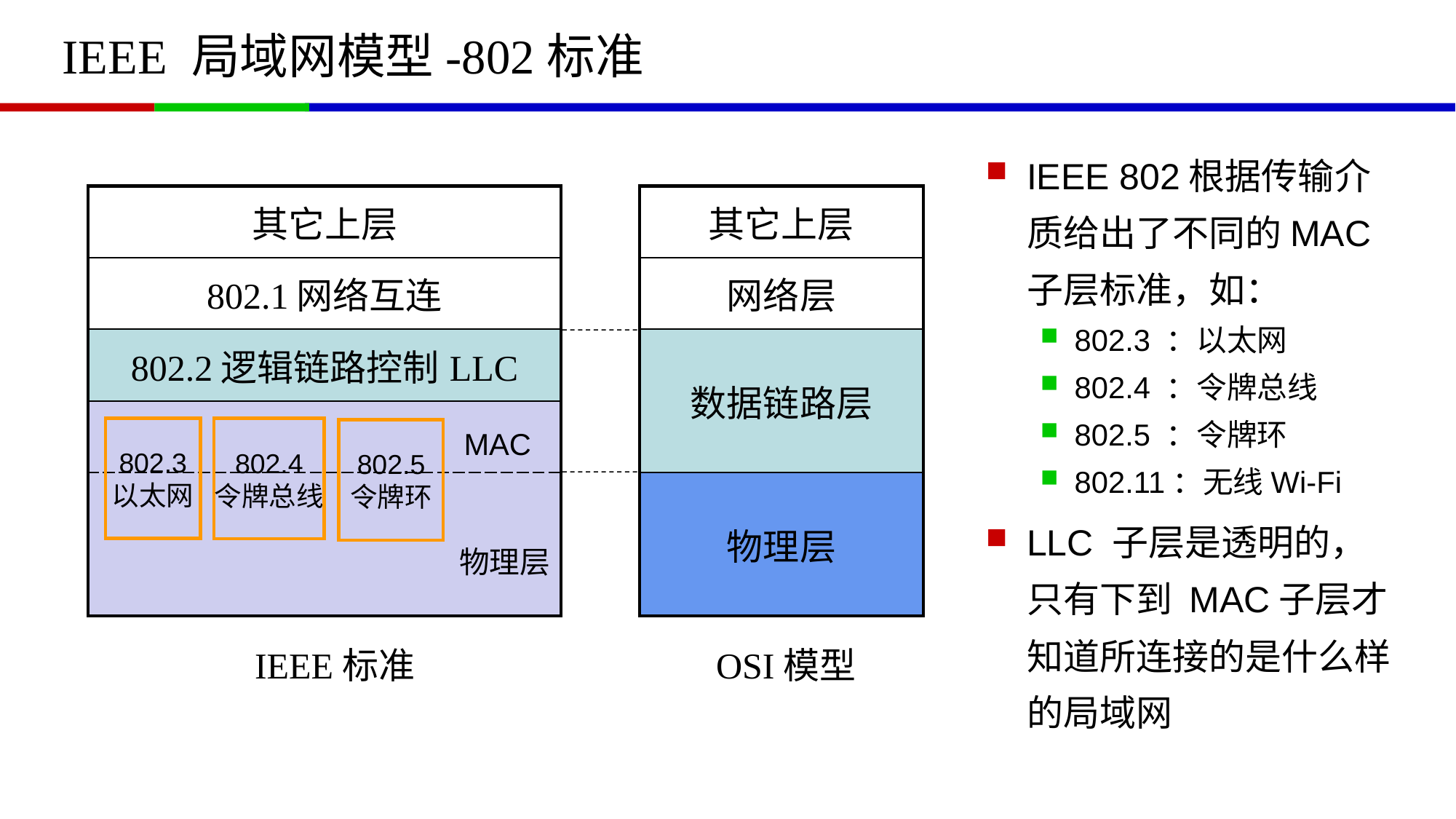

# IEEE 局域网模型-802标准
IEEE 802根据传输介质给出了不同的MAC子层标准，如：
802.3 ：以太网
802.4 ：令牌总线
802.5 ：令牌环
802.11：无线Wi-Fi
LLC 子层是透明的，只有下到 MAC子层才知道所连接的是什么样的局域网
| 其它上层 |
| --- |
| 802.1网络互连 |
| 802.2逻辑链路控制LLC |
|  |
|  |
| 其它上层 |
| --- |
| 网络层 |
| 数据链路层 |
| 物理层 |

802.3
以太网
802.4
令牌总线
802.5
令牌环
MAC

物理层
IEEE标准
OSI模型
116